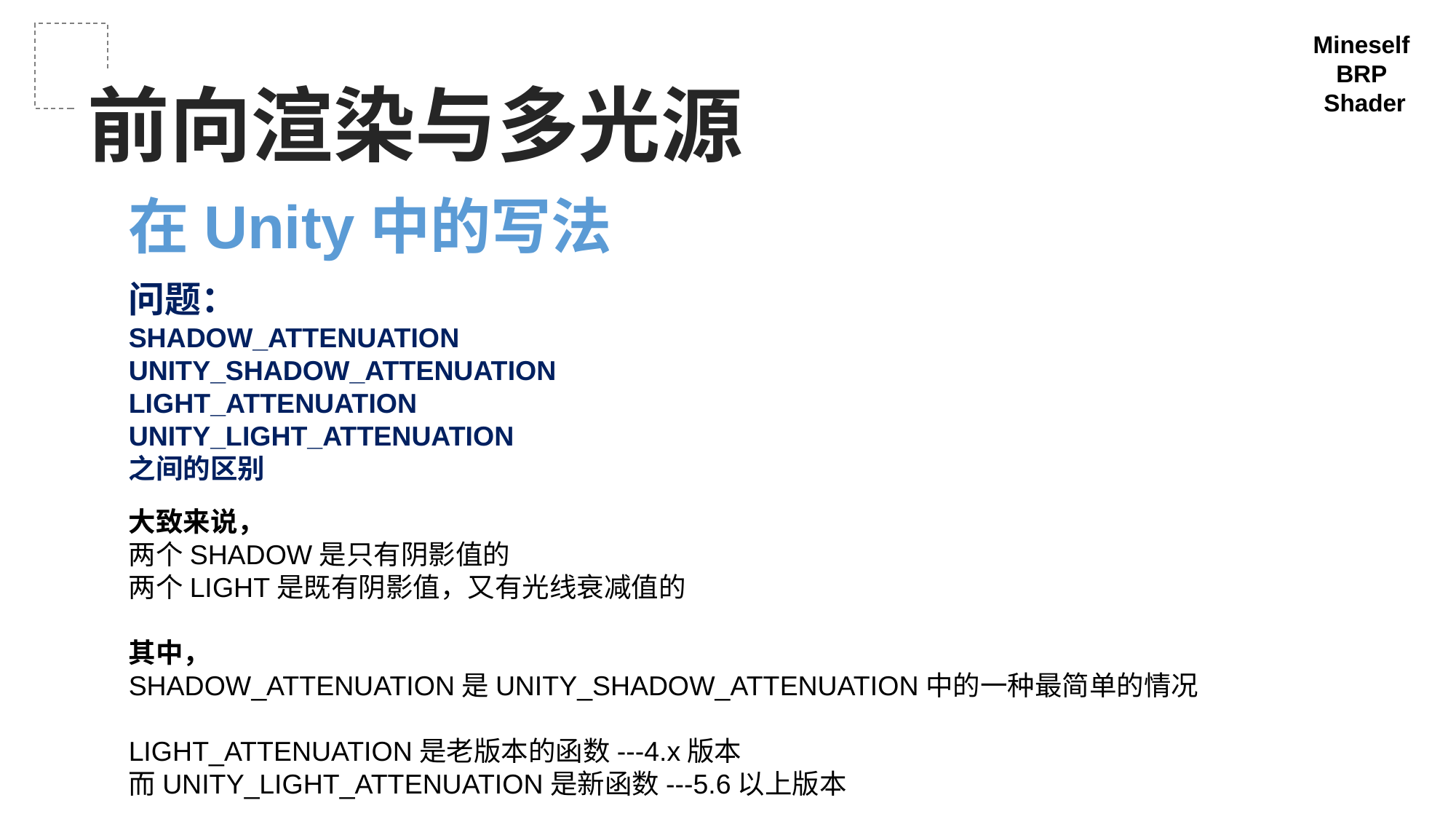

Mineself
BRP
Shader

前向渲染与多光源
在Unity中的写法
问题：
SHADOW_ATTENUATION
UNITY_SHADOW_ATTENUATION
LIGHT_ATTENUATION
UNITY_LIGHT_ATTENUATION
之间的区别
大致来说，
两个SHADOW是只有阴影值的
两个LIGHT是既有阴影值，又有光线衰减值的

其中，
SHADOW_ATTENUATION是UNITY_SHADOW_ATTENUATION中的一种最简单的情况

LIGHT_ATTENUATION是老版本的函数---4.x版本
而UNITY_LIGHT_ATTENUATION是新函数---5.6以上版本